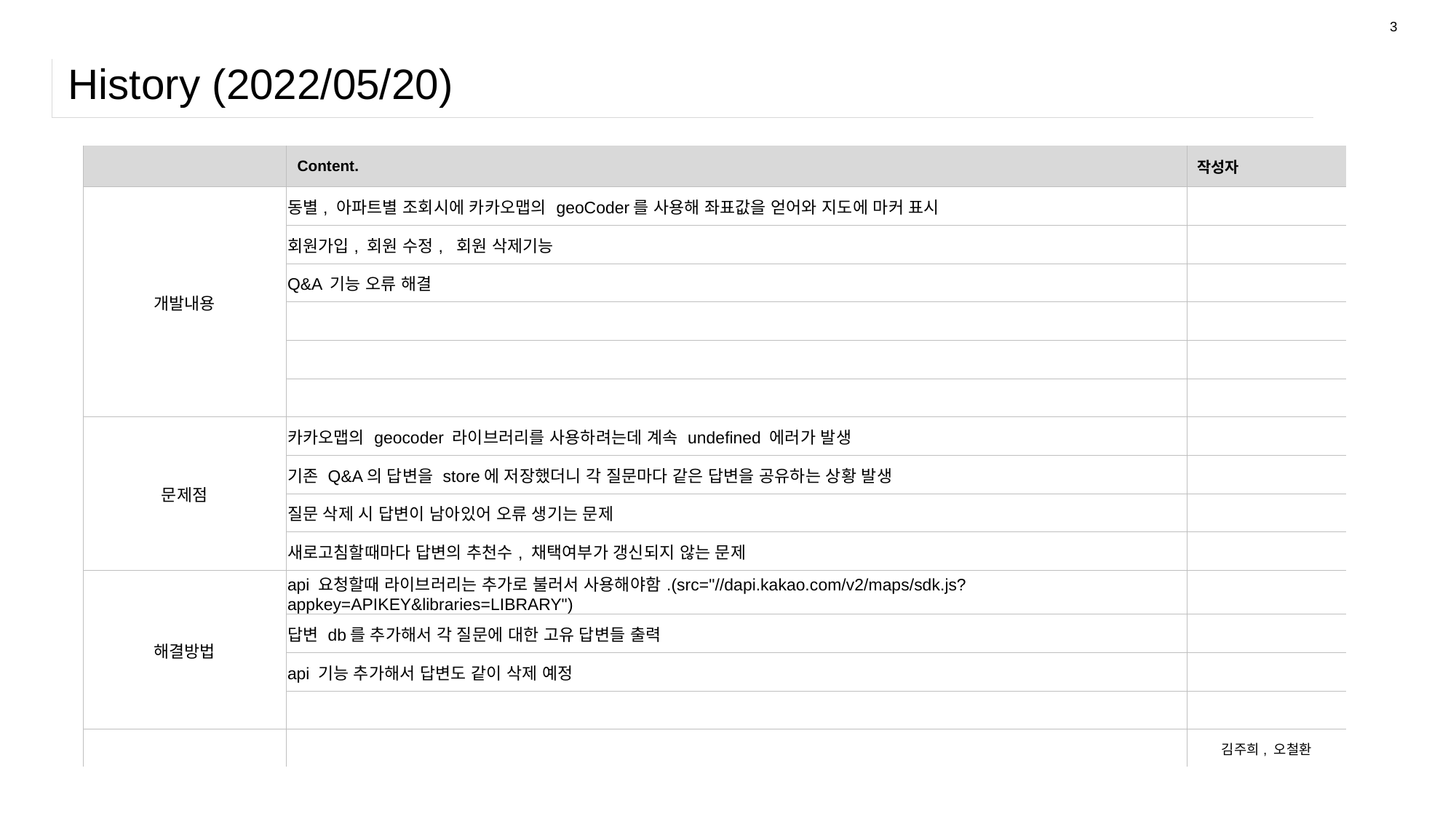

3
# History (2022/05/20)
|  | Content. | 작성자 |
| --- | --- | --- |
| 개발내용 | 동별, 아파트별 조회시에 카카오맵의 geoCoder를 사용해 좌표값을 얻어와 지도에 마커 표시 |  |
|  | 회원가입, 회원 수정, 회원 삭제기능 |  |
|  | Q&A 기능 오류 해결 |  |
|  |  |  |
|  |  |  |
|  |  |  |
| 문제점 | 카카오맵의 geocoder 라이브러리를 사용하려는데 계속 undefined 에러가 발생 |  |
|  | 기존 Q&A의 답변을 store에 저장했더니 각 질문마다 같은 답변을 공유하는 상황 발생 |  |
|  | 질문 삭제 시 답변이 남아있어 오류 생기는 문제 |  |
|  | 새로고침할때마다 답변의 추천수, 채택여부가 갱신되지 않는 문제 |  |
| 해결방법 | api 요청할때 라이브러리는 추가로 불러서 사용해야함.(src="//dapi.kakao.com/v2/maps/sdk.js?appkey=APIKEY&libraries=LIBRARY") |  |
|  | 답변 db를 추가해서 각 질문에 대한 고유 답변들 출력 |  |
|  | api 기능 추가해서 답변도 같이 삭제 예정 |  |
|  |  |  |
|  |  | 김주희, 오철환 |